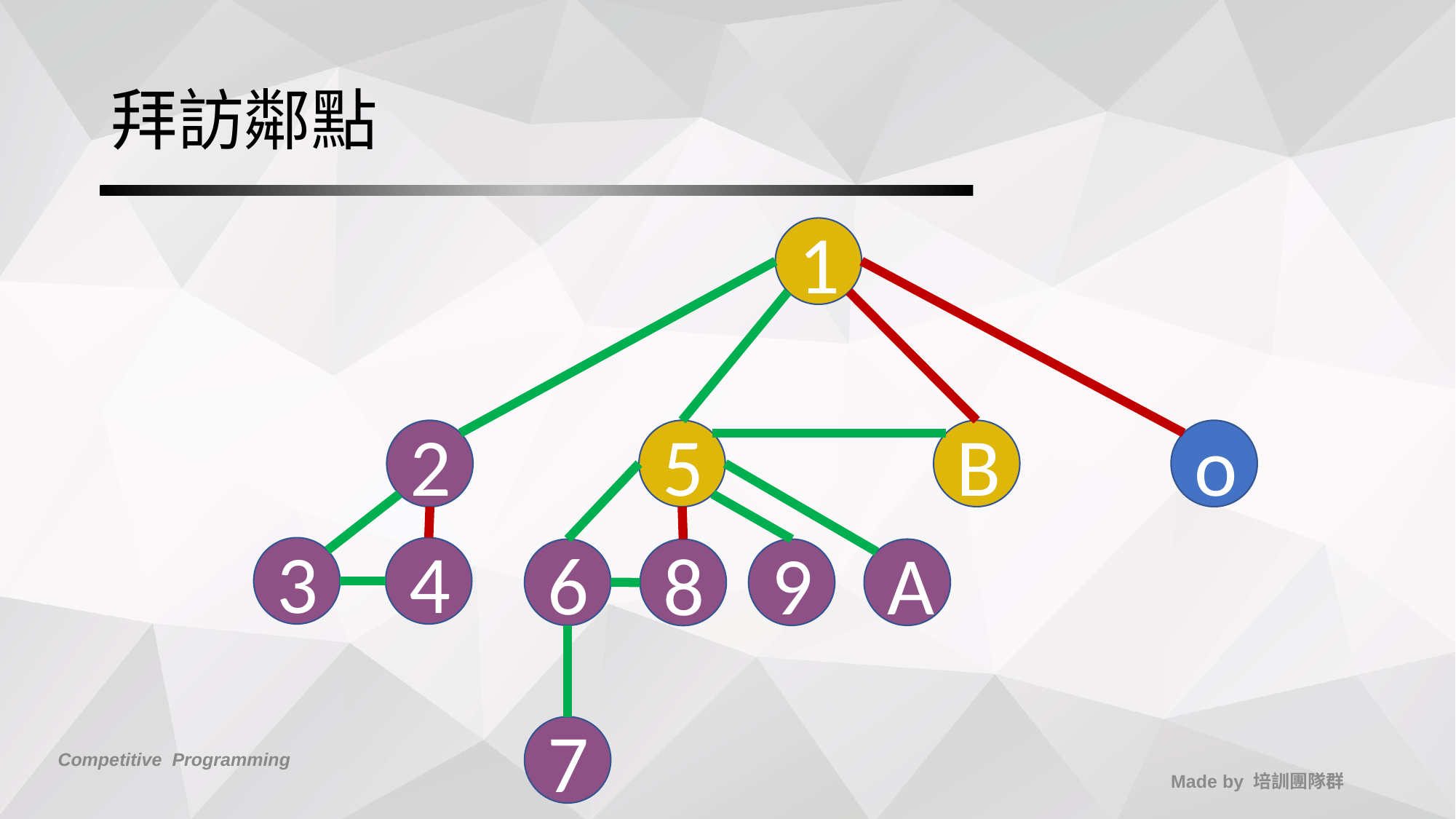

# 拜訪鄰點

1
2
5
B
o
3
4
6
9
A
8
7